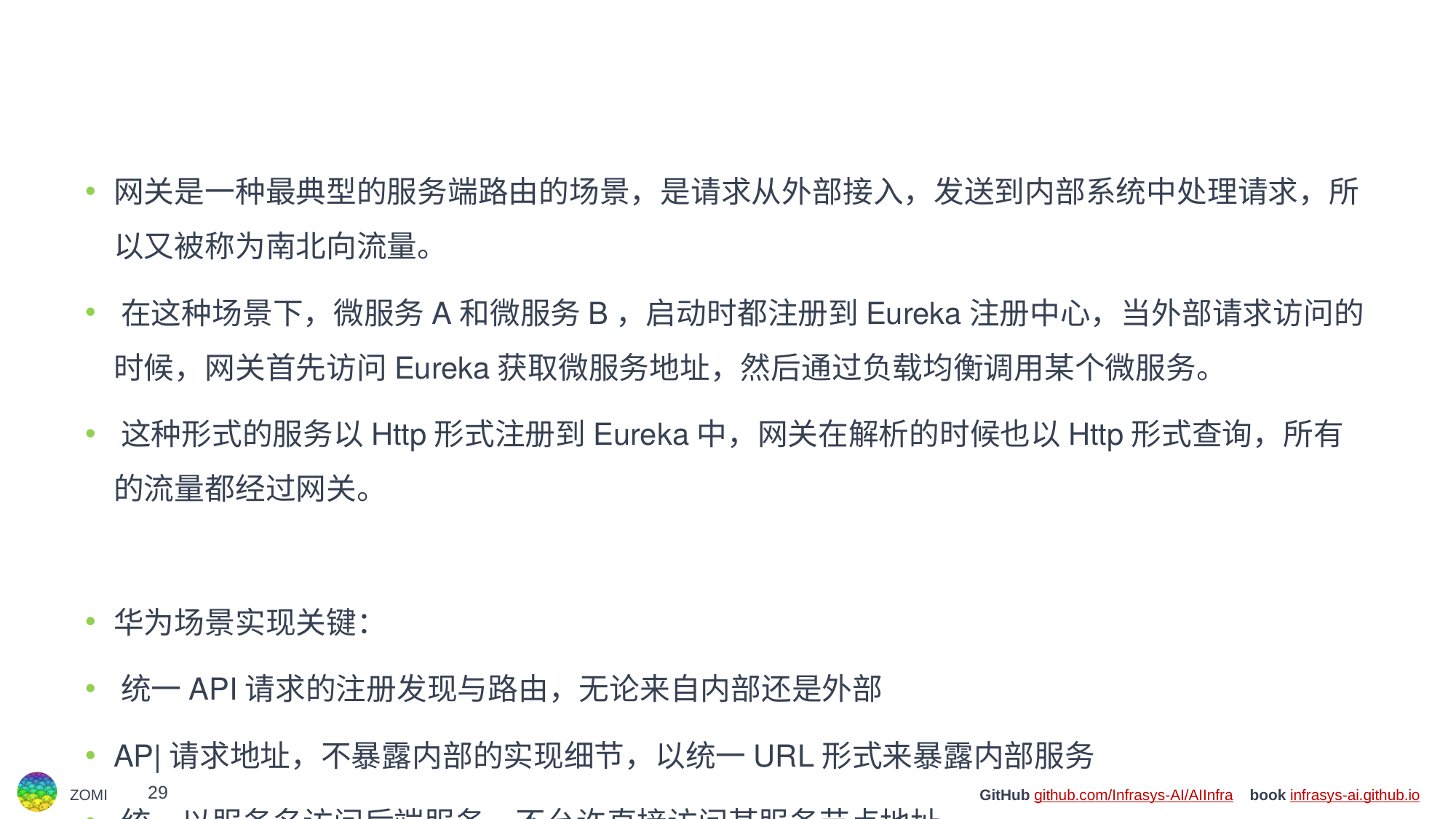

#
网关是一种最典型的服务端路由的场景，是请求从外部接入，发送到内部系统中处理请求，所以又被称为南北向流量。
﻿﻿在这种场景下，微服务A和微服务B，启动时都注册到Eureka注册中心，当外部请求访问的时候，网关首先访问Eureka获取微服务地址，然后通过负载均衡调用某个微服务。
﻿﻿这种形式的服务以Http形式注册到Eureka中，网关在解析的时候也以Http形式查询，所有的流量都经过网关。

华为场景实现关键：
﻿﻿统一API请求的注册发现与路由，无论来自内部还是外部
﻿﻿AP|请求地址，不暴露内部的实现细节，以统一URL形式来暴露内部服务
﻿﻿统一以服务名访问后端服务，不允许直接访问某服务节点地址